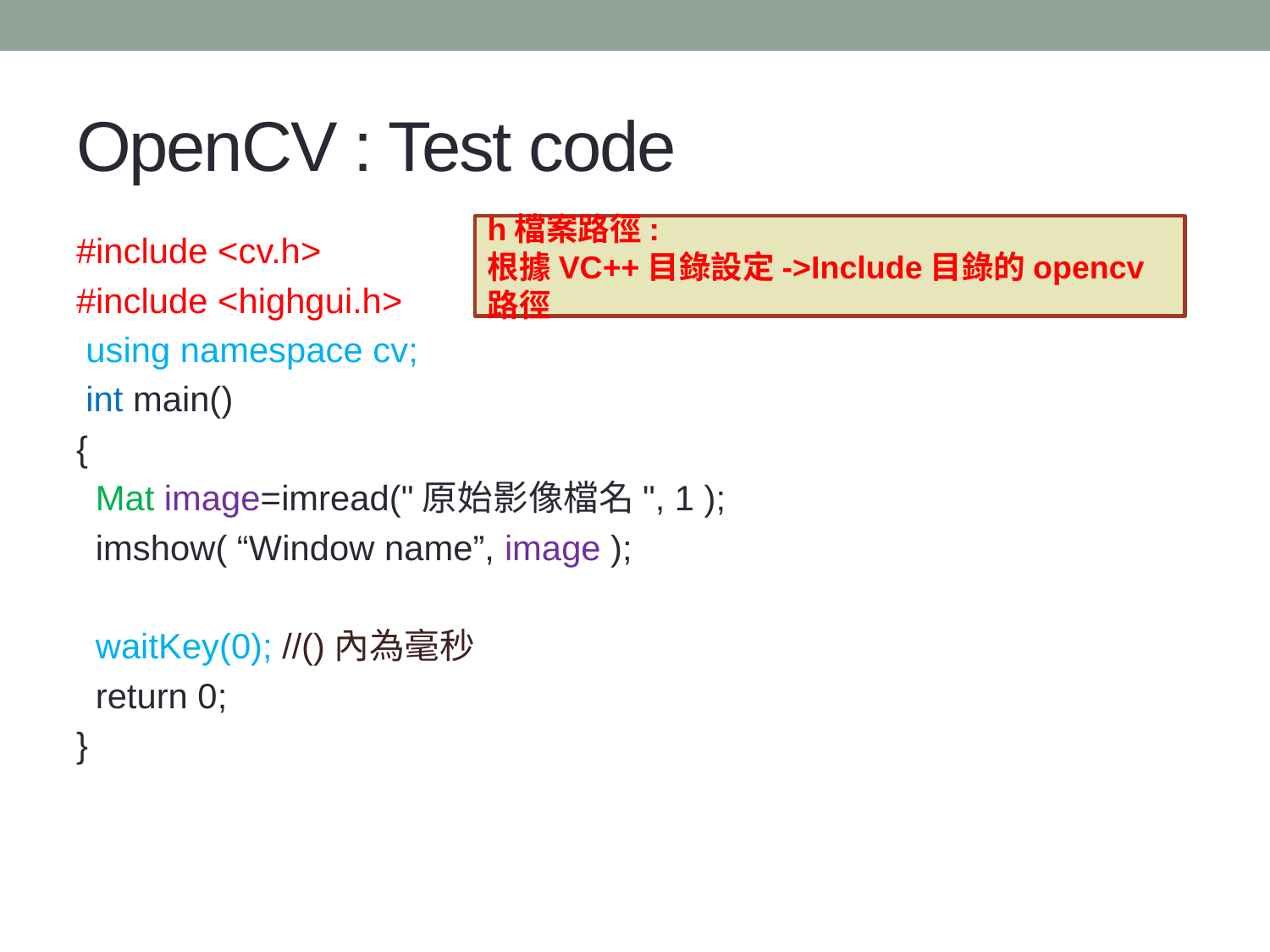

# OpenCV : Test code
h檔案路徑:
根據VC++目錄設定->Include目錄的opencv路徑
#include <cv.h>
#include <highgui.h>
 using namespace cv;
 int main()
{
  Mat image=imread("原始影像檔名", 1 );
  imshow( “Window name”, image );

  waitKey(0); //()內為毫秒
  return 0;
}